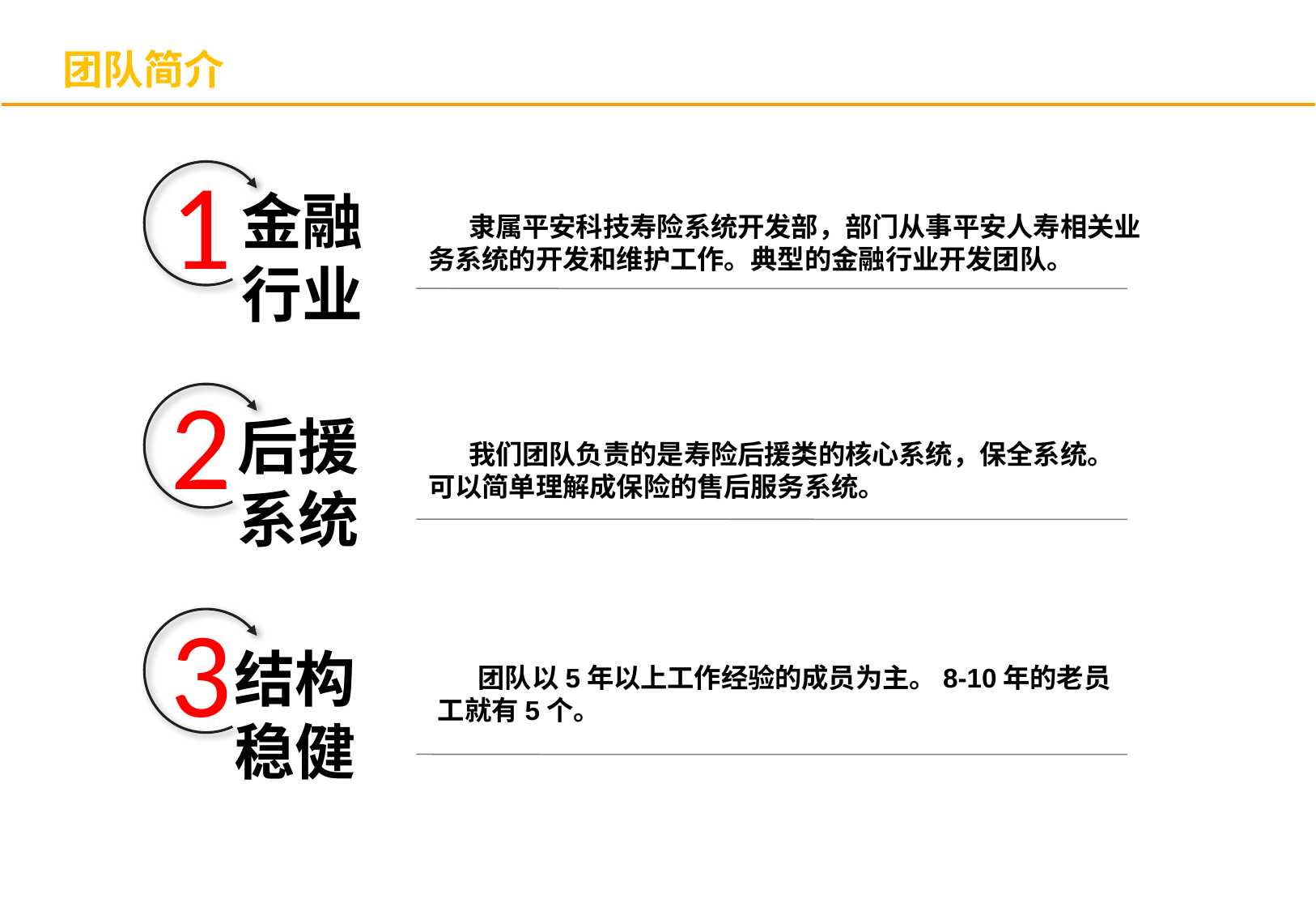

团队简介
1

金融行业
隶属平安科技寿险系统开发部，部门从事平安人寿相关业务系统的开发和维护工作。典型的金融行业开发团队。
2

后援系统
我们团队负责的是寿险后援类的核心系统，保全系统。可以简单理解成保险的售后服务系统。
3

结构稳健
团队以5年以上工作经验的成员为主。8-10年的老员工就有5个。